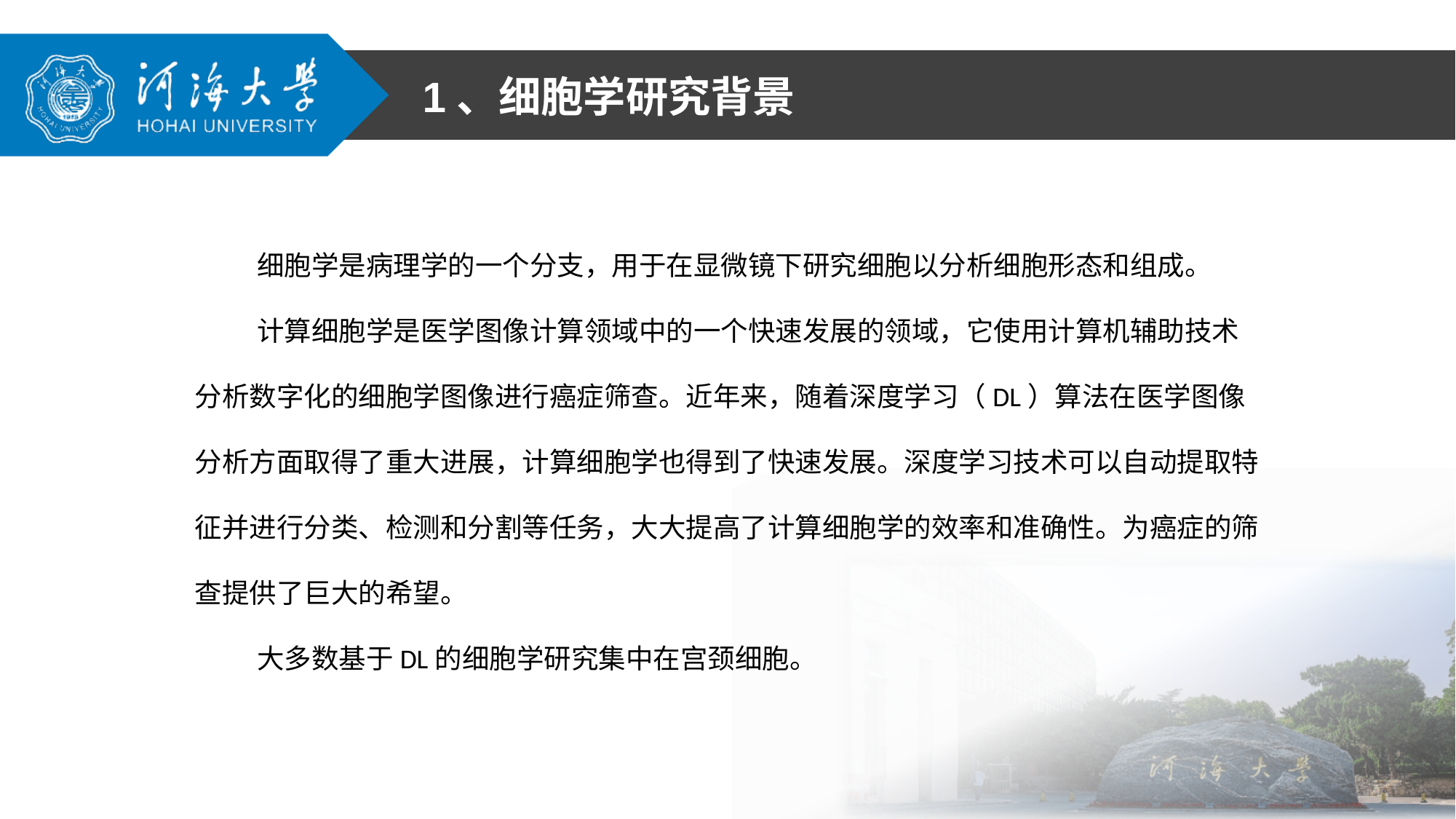

1、细胞学研究背景
         细胞学是病理学的一个分支，用于在显微镜下研究细胞以分析细胞形态和组成。
         计算细胞学是医学图像计算领域中的一个快速发展的领域，它使用计算机辅助技术分析数字化的细胞学图像进行癌症筛查。近年来，随着深度学习（DL）算法在医学图像分析方面取得了重大进展，计算细胞学也得到了快速发展。深度学习技术可以自动提取特征并进行分类、检测和分割等任务，大大提高了计算细胞学的效率和准确性。为癌症的筛查提供了巨大的希望。
         大多数基于DL的细胞学研究集中在宫颈细胞。